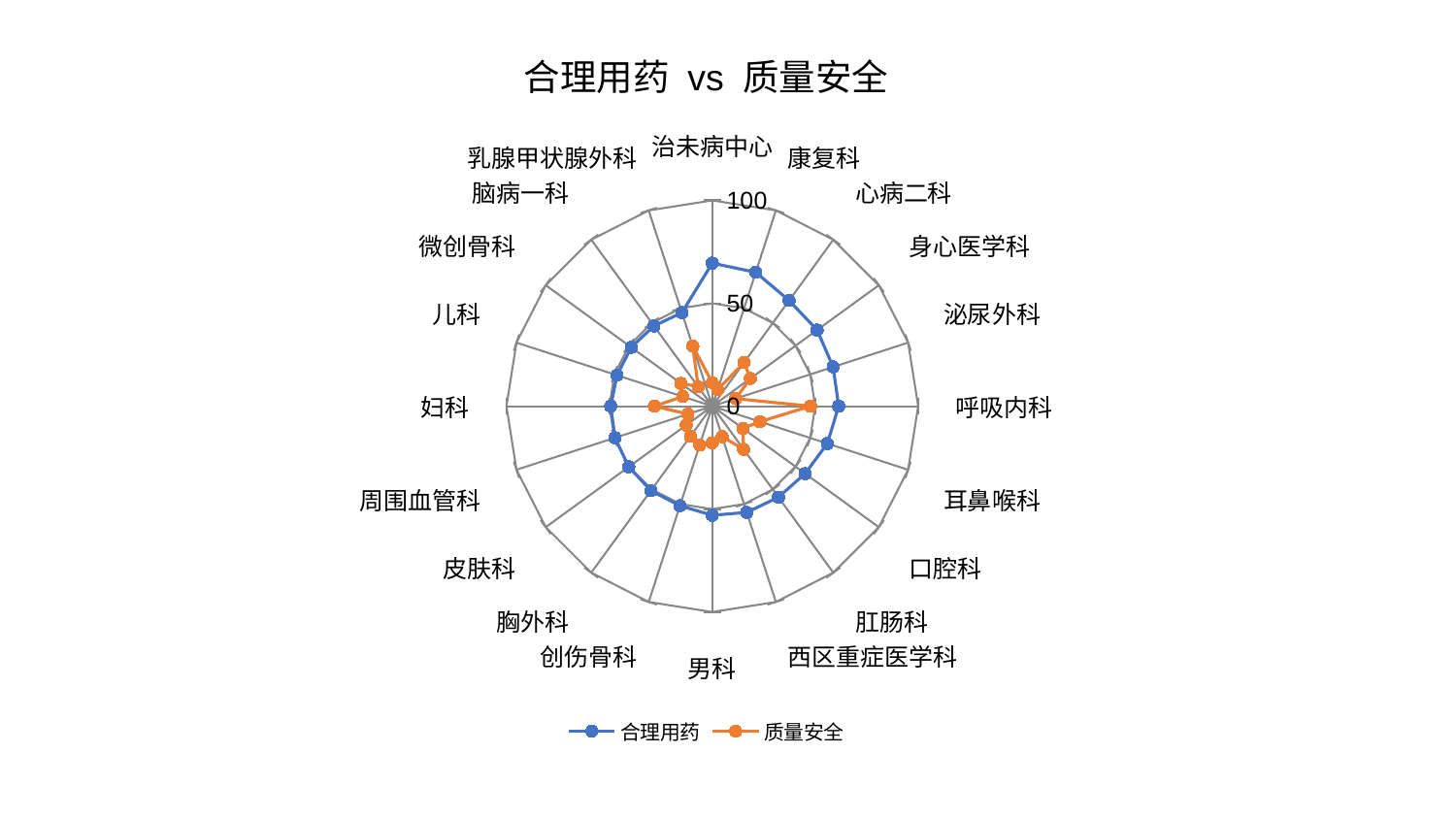

### Chart: 合理用药 vs 质量安全

| Category | 合理用药 | 质量安全 |
|---|---|---|
| 治未病中心 | 69.50929557389925 | 11.43934495918681 |
| 康复科 | 68.38910101372933 | 8.45035753142217 |
| 心病二科 | 63.4695718133193 | 26.21961224485911 |
| 身心医学科 | 62.963290979635175 | 22.8889114394339 |
| 泌尿外科 | 61.71528149438109 | 11.87746343591118 |
| 呼吸内科 | 61.39970882858723 | 47.685253099650005 |
| 耳鼻喉科 | 58.75795048647131 | 24.330519873101107 |
| 口腔科 | 55.73648617177212 | 18.35384860709708 |
| 肛肠科 | 54.68843227880459 | 25.92079589459813 |
| 西区重症医学科 | 54.270716067520304 | 15.518300004461016 |
| 男科 | 53.02019325648605 | 17.812929377726892 |
| 创伤骨科 | 50.8481075274156 | 19.85285584708028 |
| 胸外科 | 50.76250412524564 | 18.135550664658453 |
| 皮肤科 | 50.151770119657535 | 15.66018274591359 |
| 周围血管科 | 49.70957348656059 | 12.47397062565261 |
| 妇科 | 49.341166689828285 | 28.11087719303031 |
| 儿科 | 48.69880441146866 | 15.108073228278078 |
| 微创骨科 | 48.6658954540803 | 18.872107871140617 |
| 脑病一科 | 48.22007182756105 | 11.692167692175817 |
| 乳腺甲状腺外科 | 47.80107325748791 | 30.6592427517545 |
49